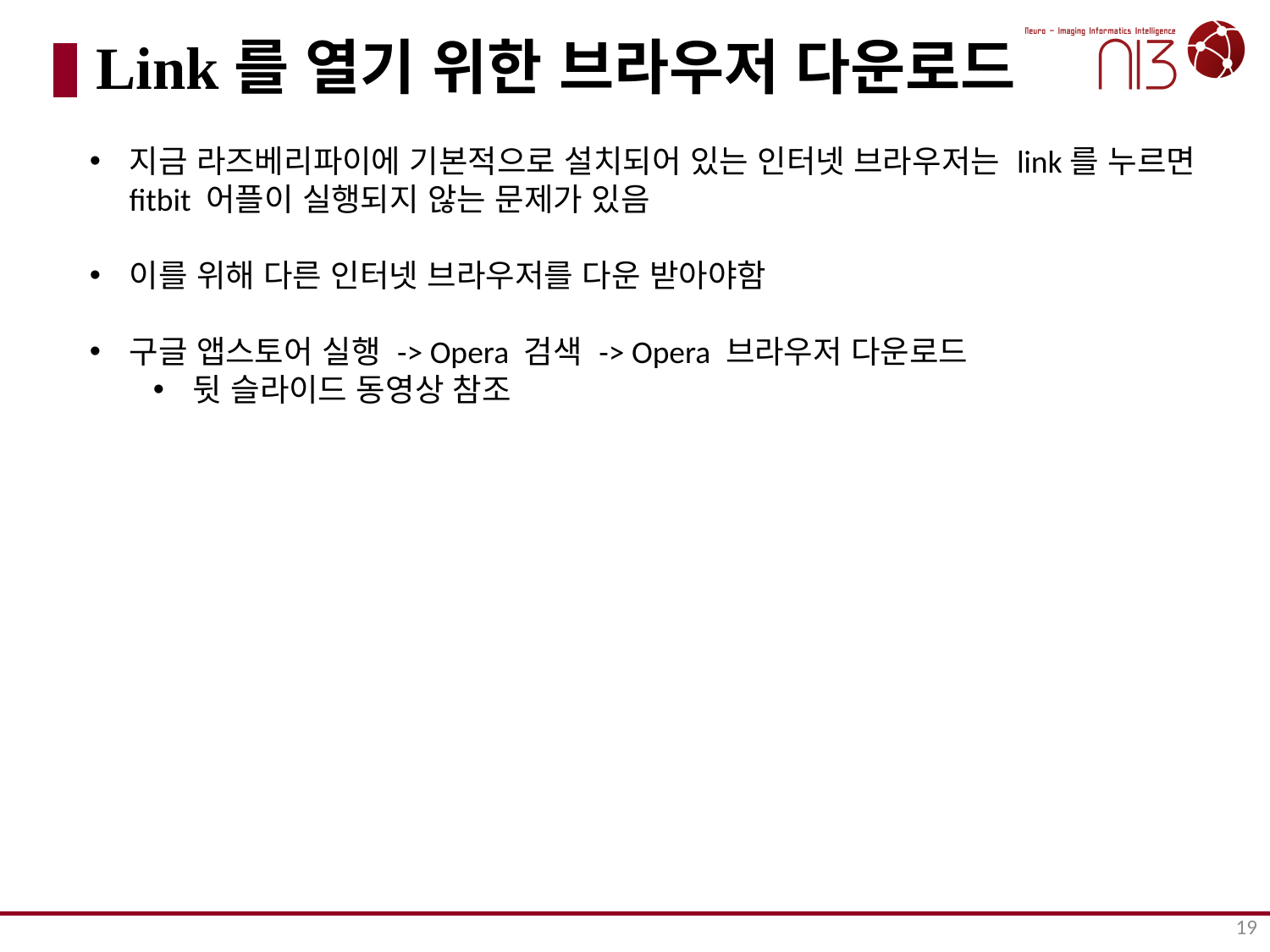

# Link를 열기 위한 브라우저 다운로드
지금 라즈베리파이에 기본적으로 설치되어 있는 인터넷 브라우저는 link를 누르면 fitbit 어플이 실행되지 않는 문제가 있음

이를 위해 다른 인터넷 브라우저를 다운 받아야함

구글 앱스토어 실행 -> Opera 검색 -> Opera 브라우저 다운로드
뒷 슬라이드 동영상 참조
19